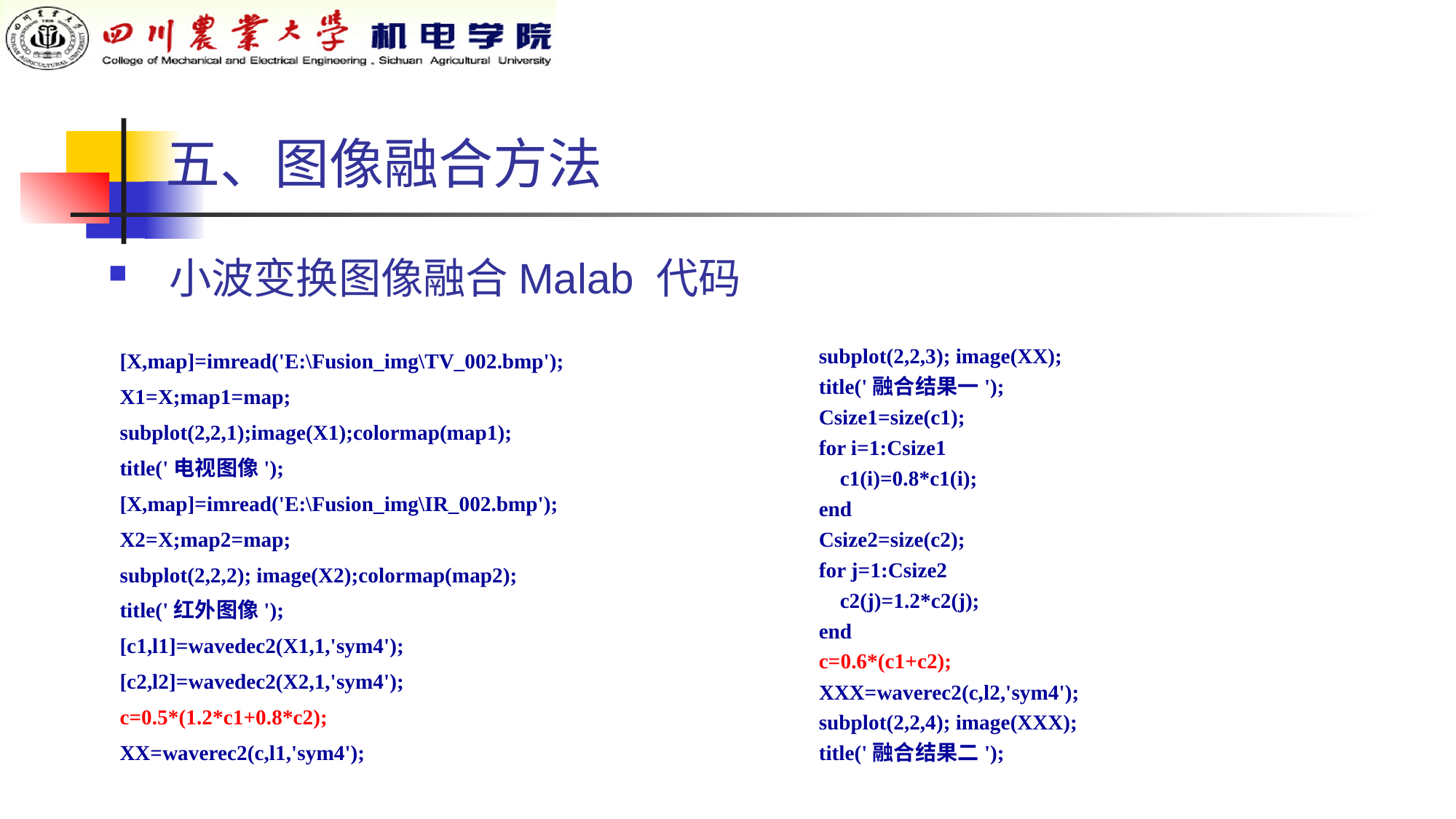

五、图像融合方法
 小波变换图像融合Malab 代码
subplot(2,2,3); image(XX);
title('融合结果一');
Csize1=size(c1);
for i=1:Csize1
    c1(i)=0.8*c1(i);
end
Csize2=size(c2);
for j=1:Csize2
    c2(j)=1.2*c2(j);
end
c=0.6*(c1+c2);
XXX=waverec2(c,l2,'sym4');
subplot(2,2,4); image(XXX);
title('融合结果二');
[X,map]=imread('E:\Fusion_img\TV_002.bmp');
X1=X;map1=map;
subplot(2,2,1);image(X1);colormap(map1);
title('电视图像');
[X,map]=imread('E:\Fusion_img\IR_002.bmp');
X2=X;map2=map;
subplot(2,2,2); image(X2);colormap(map2);
title('红外图像');
[c1,l1]=wavedec2(X1,1,'sym4');
[c2,l2]=wavedec2(X2,1,'sym4');
c=0.5*(1.2*c1+0.8*c2);
XX=waverec2(c,l1,'sym4');